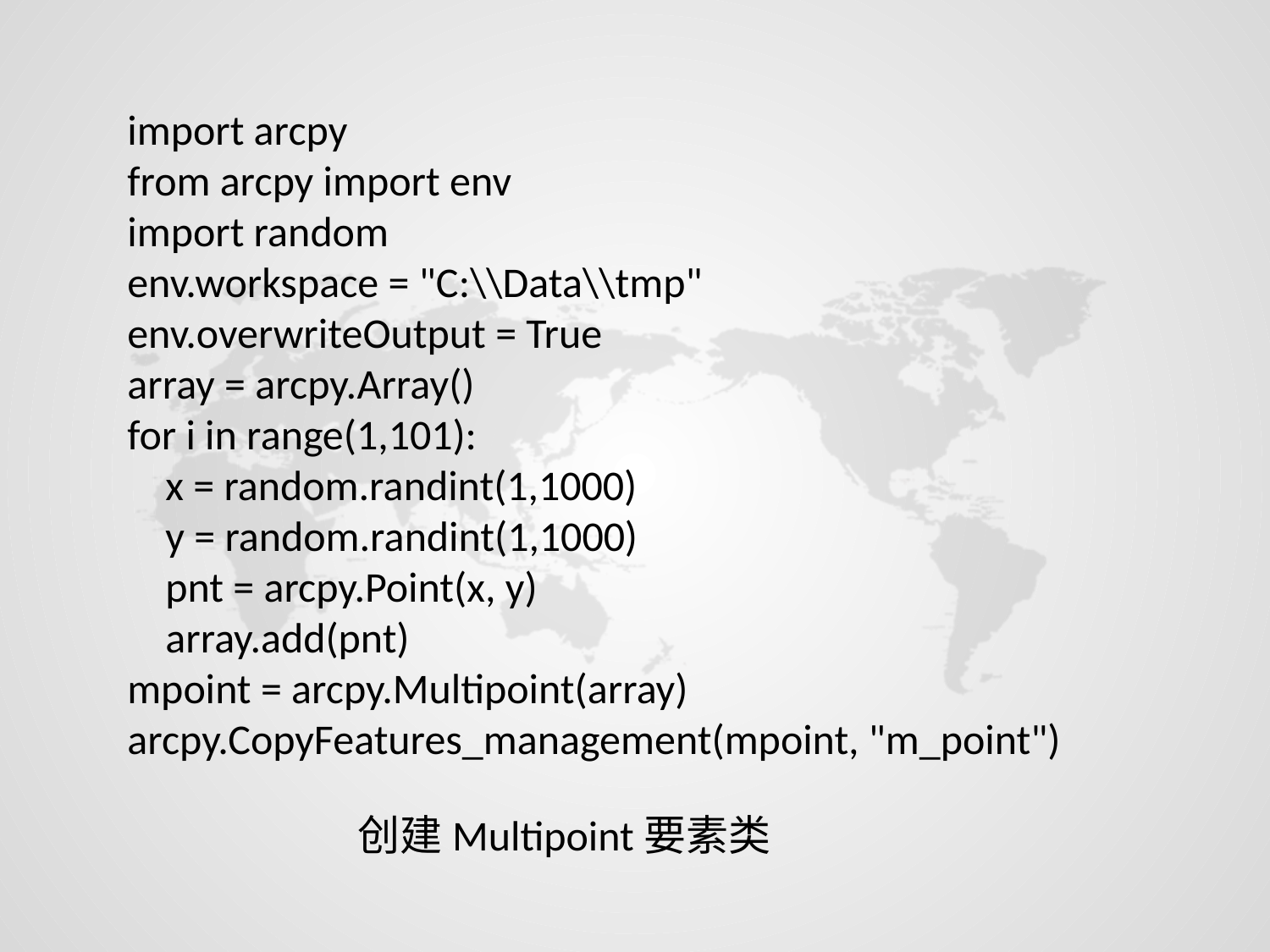

import arcpy
from arcpy import env
import random
env.workspace = "C:\\Data\\tmp"
env.overwriteOutput = True
array = arcpy.Array()
for i in range(1,101):
    x = random.randint(1,1000)
    y = random.randint(1,1000)
    pnt = arcpy.Point(x, y)
    array.add(pnt)
mpoint = arcpy.Multipoint(array)
arcpy.CopyFeatures_management(mpoint, "m_point")
创建Multipoint要素类